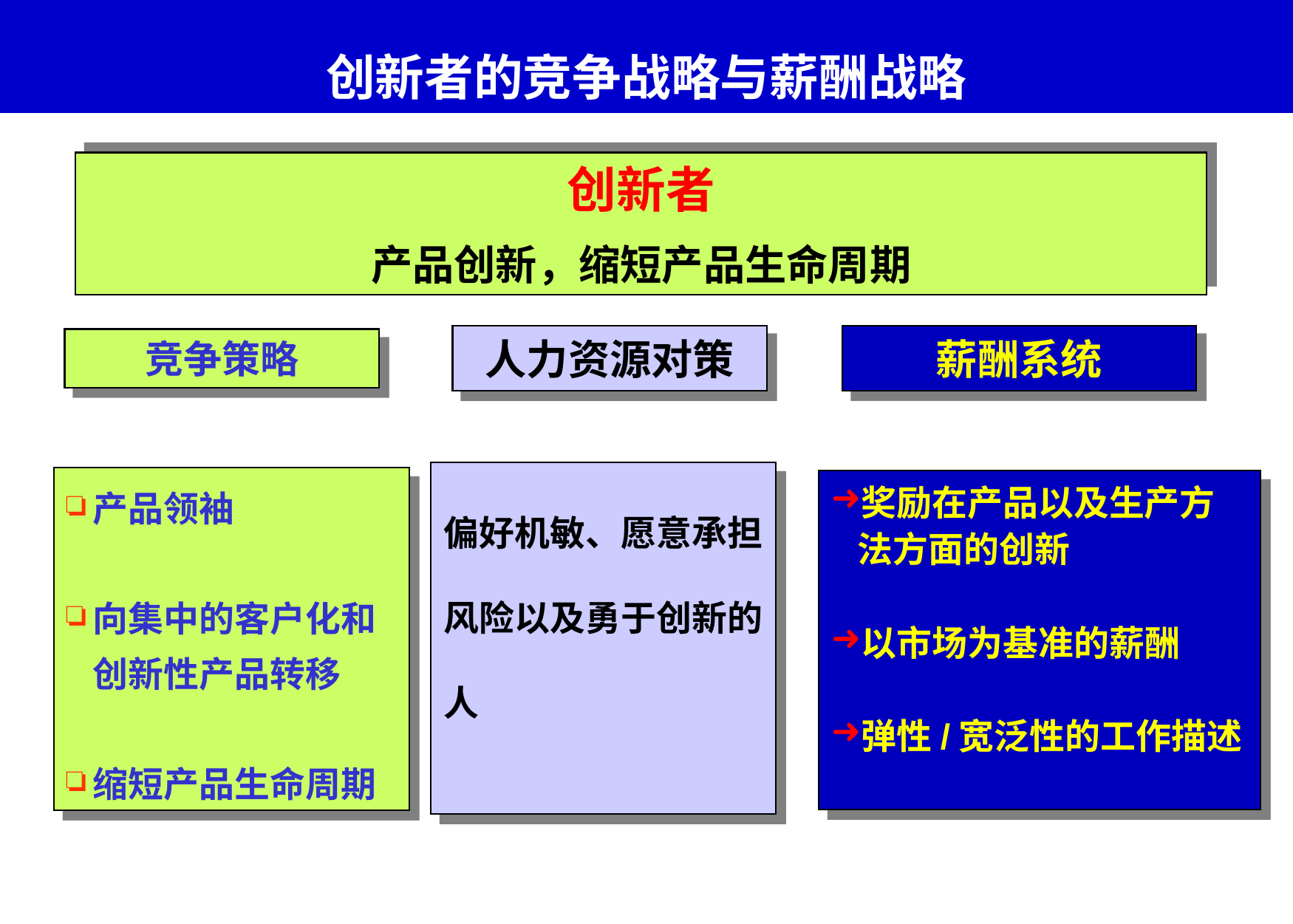

# 创新者的竞争战略与薪酬战略
创新者
产品创新，缩短产品生命周期

人力资源对策
薪酬系统
竞争策略
偏好机敏、愿意承担风险以及勇于创新的人

产品领袖

向集中的客户化和创新性产品转移

缩短产品生命周期
奖励在产品以及生产方法方面的创新

以市场为基准的薪酬

弹性/宽泛性的工作描述